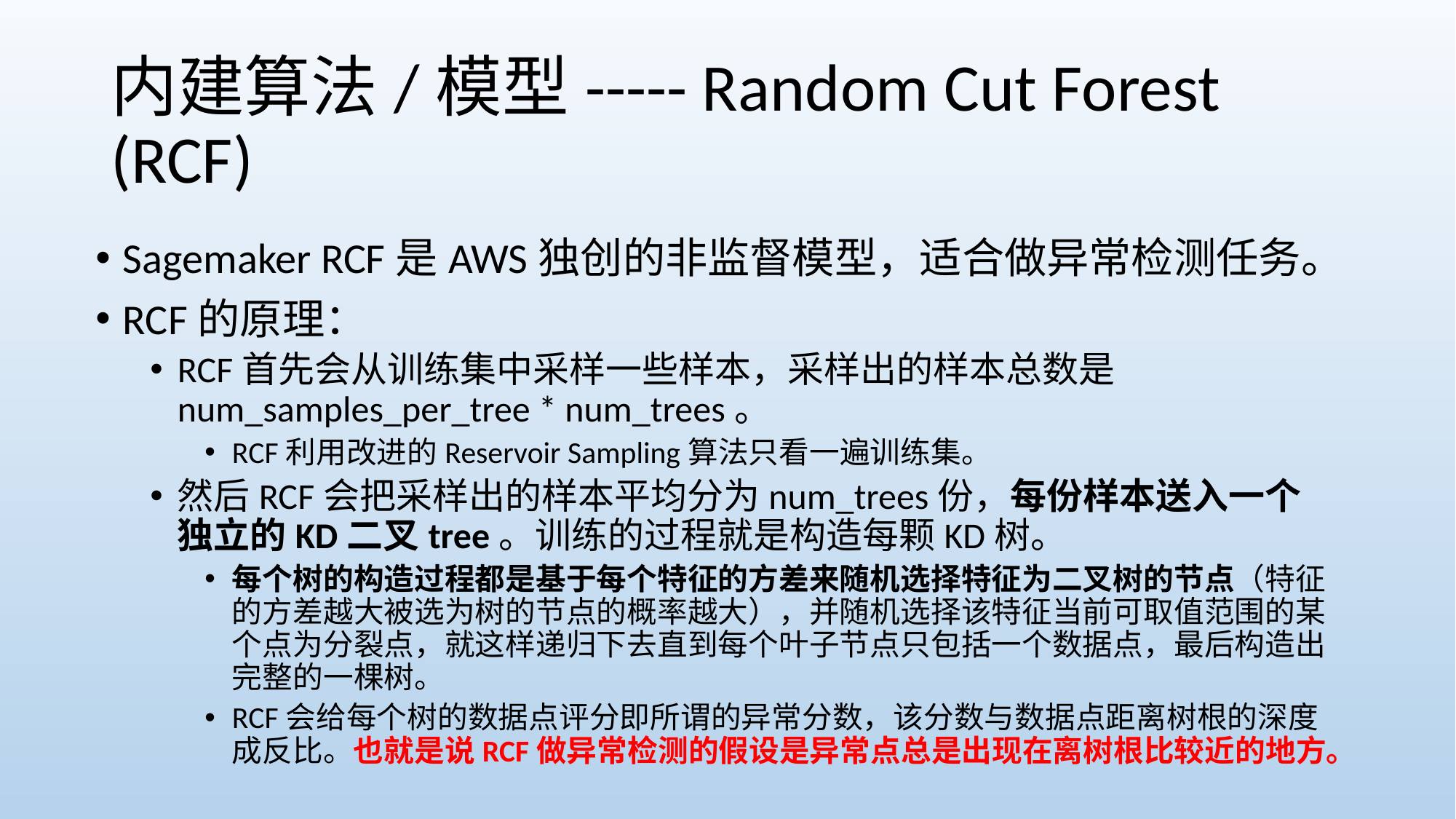

# 内建算法/模型----- Random Cut Forest (RCF)
Sagemaker RCF是AWS独创的非监督模型，适合做异常检测任务。
RCF的原理：
RCF首先会从训练集中采样一些样本，采样出的样本总数是num_samples_per_tree * num_trees。
RCF利用改进的Reservoir Sampling算法只看一遍训练集。
然后RCF会把采样出的样本平均分为num_trees份，每份样本送入一个独立的KD二叉tree。训练的过程就是构造每颗KD树。
每个树的构造过程都是基于每个特征的方差来随机选择特征为二叉树的节点（特征的方差越大被选为树的节点的概率越大），并随机选择该特征当前可取值范围的某个点为分裂点，就这样递归下去直到每个叶子节点只包括一个数据点，最后构造出完整的一棵树。
RCF会给每个树的数据点评分即所谓的异常分数，该分数与数据点距离树根的深度成反比。也就是说RCF做异常检测的假设是异常点总是出现在离树根比较近的地方。